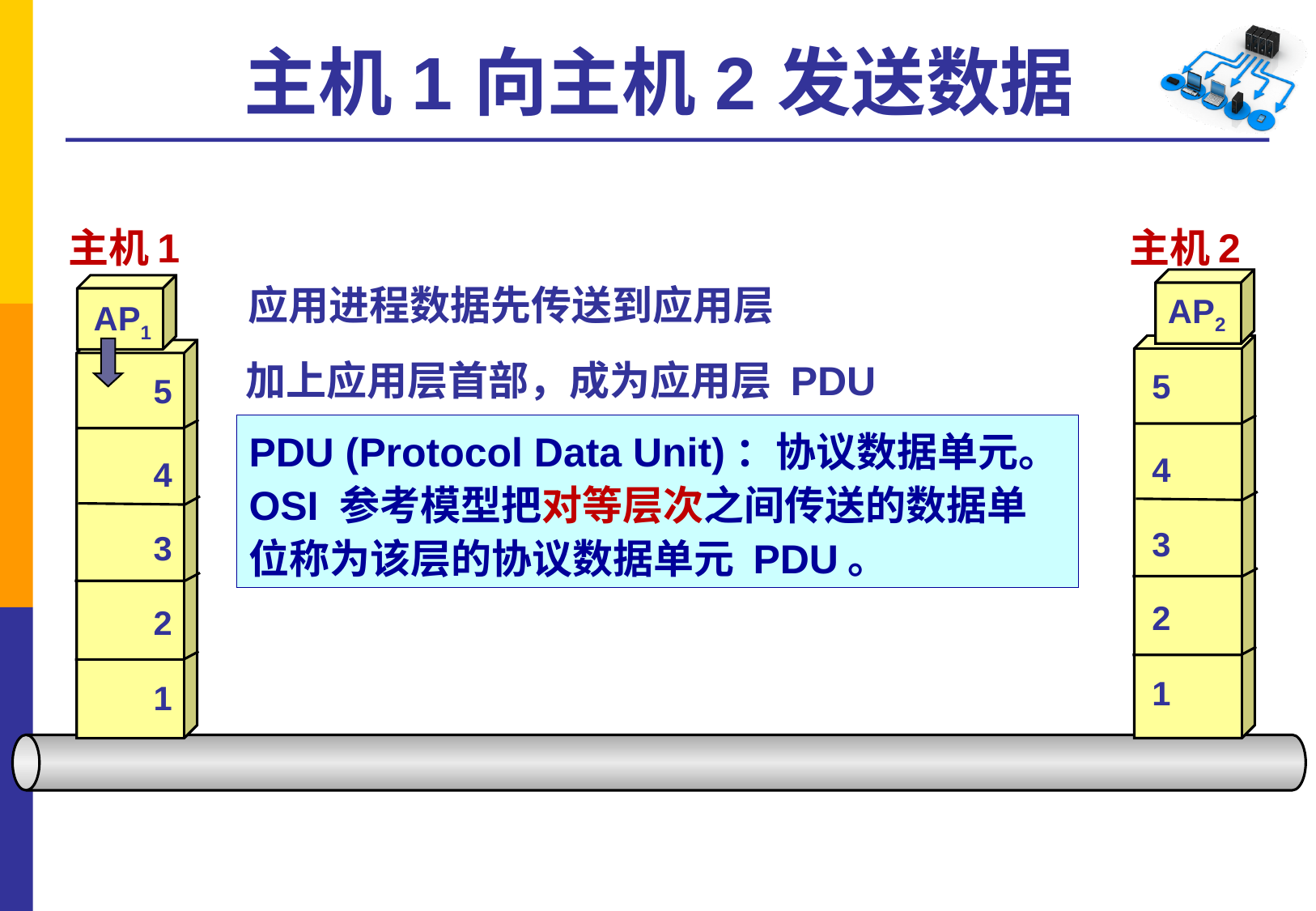

# 主机 1 向主机 2 发送数据

主机 1
主机 2

应用进程数据先传送到应用层

AP2
AP1

加上应用层首部，成为应用层 PDU
5
5
PDU (Protocol Data Unit)：协议数据单元。
OSI 参考模型把对等层次之间传送的数据单位称为该层的协议数据单元 PDU。

4
4

3
3

2
2

1
1